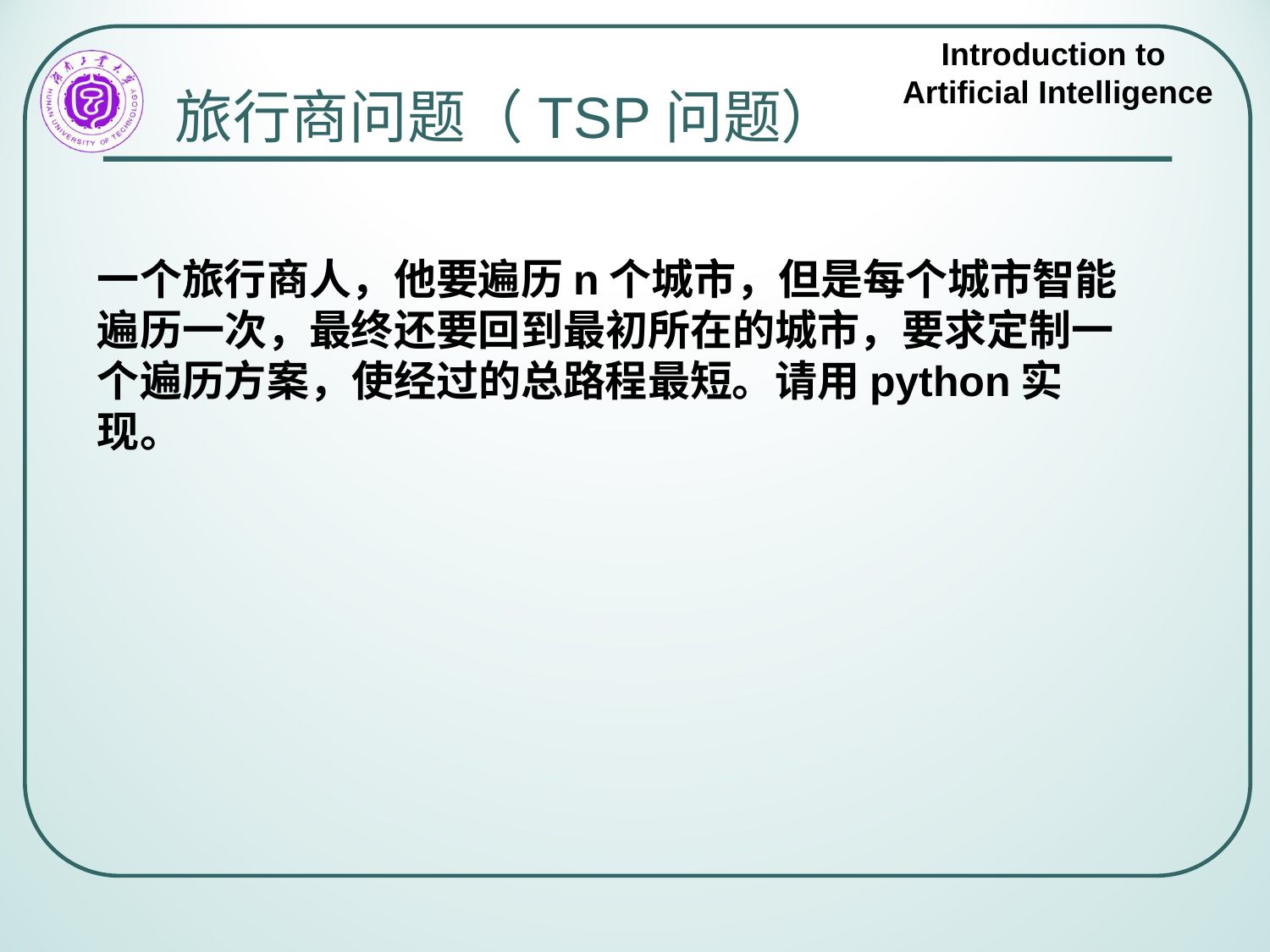

# 旅行商问题（TSP问题）
一个旅行商人，他要遍历n个城市，但是每个城市智能遍历一次，最终还要回到最初所在的城市，要求定制一个遍历方案，使经过的总路程最短。请用python实现。